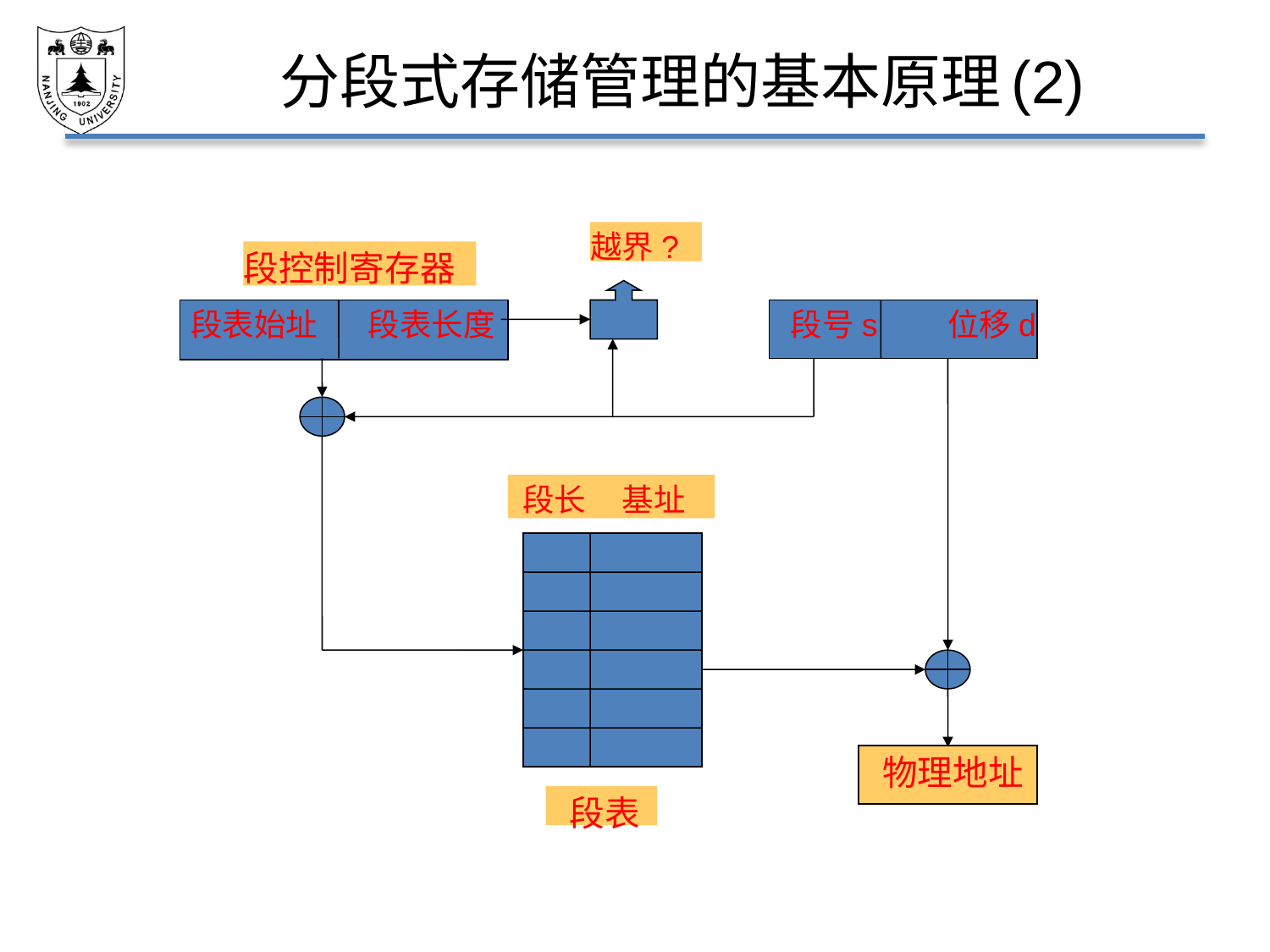

# 分段式存储管理的基本原理(2)

越界?
段控制寄存器

  段表始址       段表长度

     段号s       位移d

   段长     基址

  物理地址
  段表